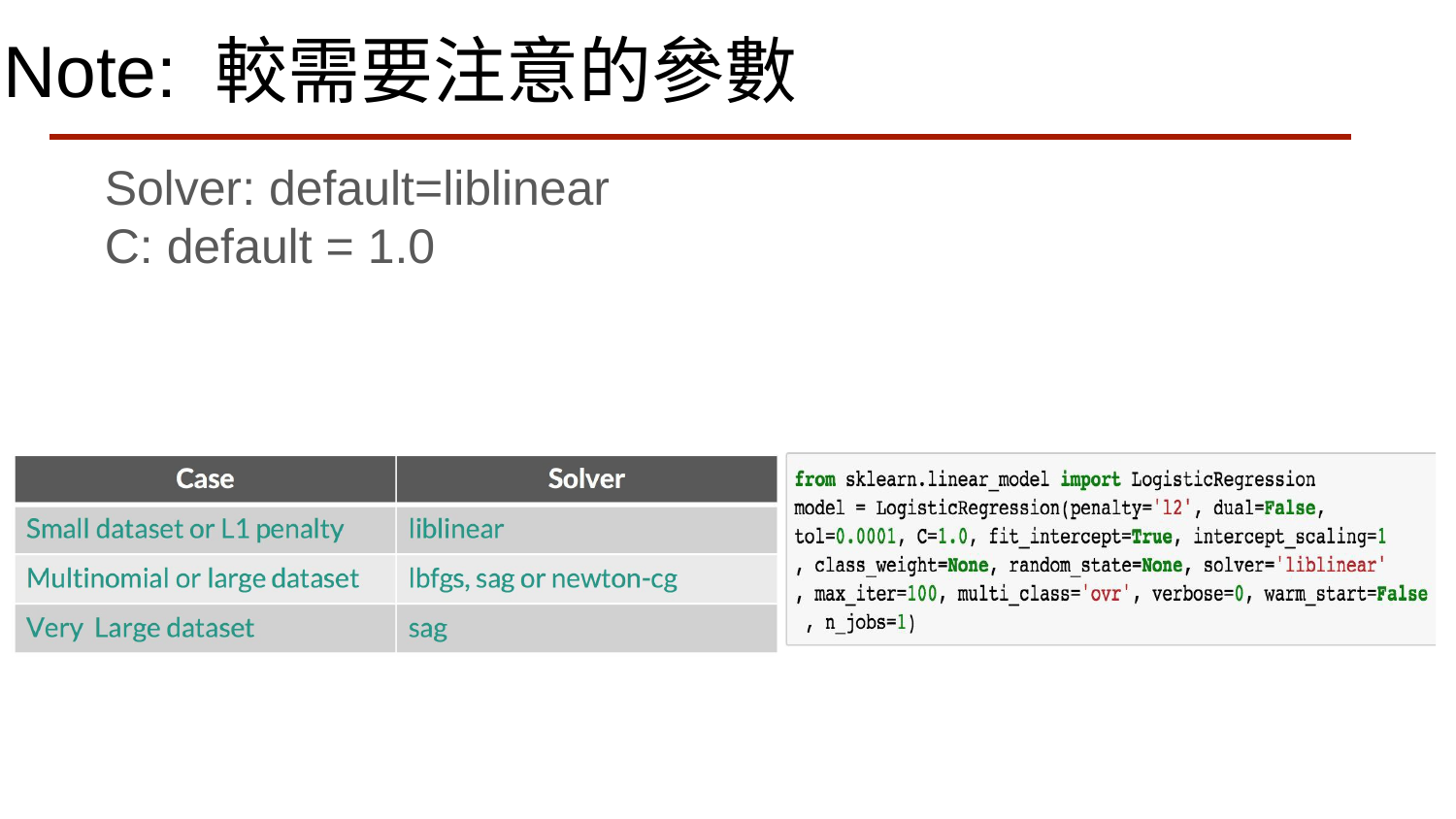

# Note: 較需要注意的參數
Solver: default=liblinear
C: default = 1.0